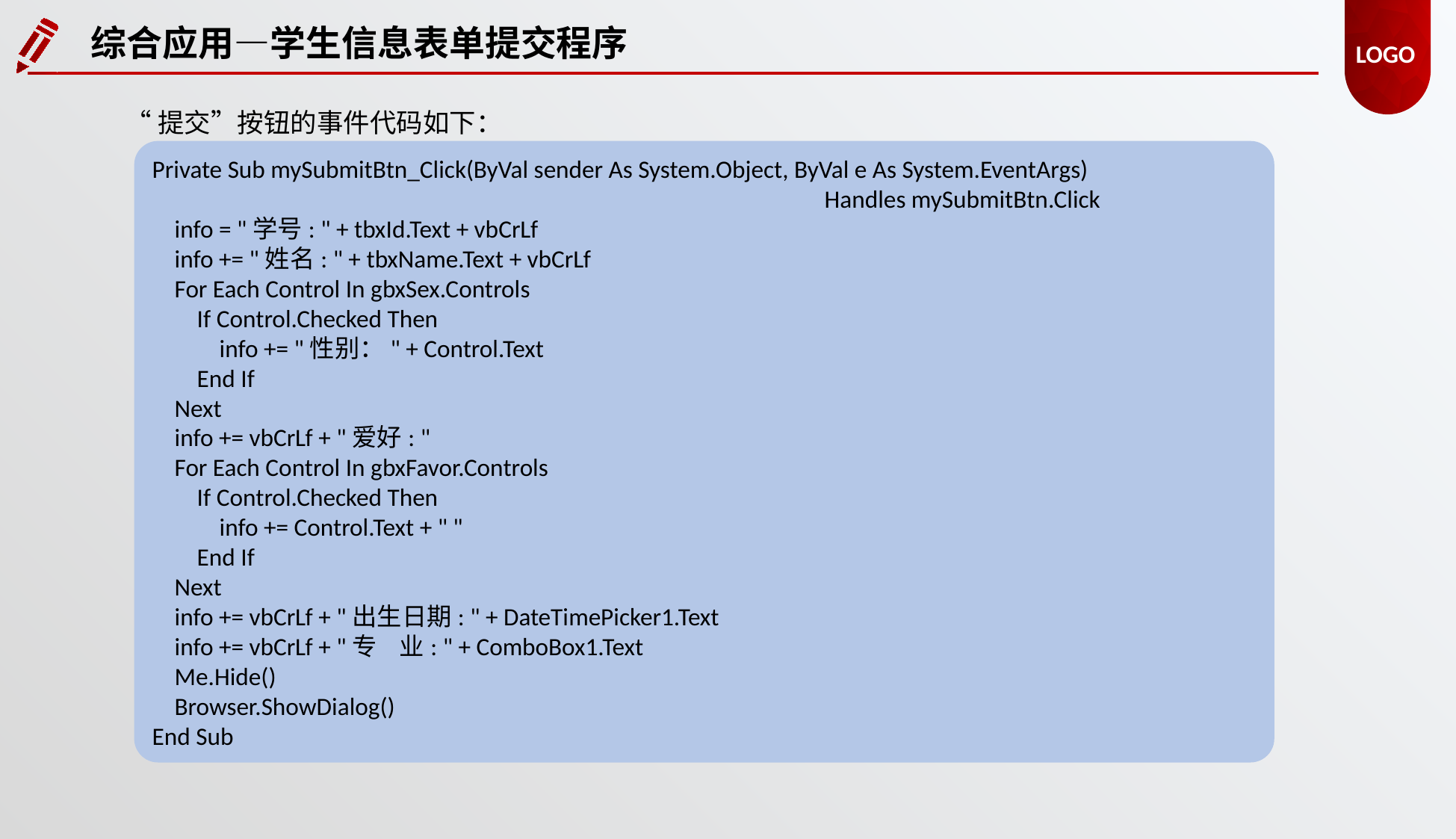

综合应用—学生信息表单提交程序
“提交”按钮的事件代码如下：
Private Sub mySubmitBtn_Click(ByVal sender As System.Object, ByVal e As System.EventArgs)
						Handles mySubmitBtn.Click
    info = "学号: " + tbxId.Text + vbCrLf
    info += "姓名: " + tbxName.Text + vbCrLf
    For Each Control In gbxSex.Controls
        If Control.Checked Then
            info += "性别：" + Control.Text
        End If
    Next
    info += vbCrLf + "爱好: "
    For Each Control In gbxFavor.Controls
        If Control.Checked Then
            info += Control.Text + " "
        End If
    Next
    info += vbCrLf + "出生日期: " + DateTimePicker1.Text
    info += vbCrLf + "专    业: " + ComboBox1.Text
    Me.Hide()
    Browser.ShowDialog()
End Sub